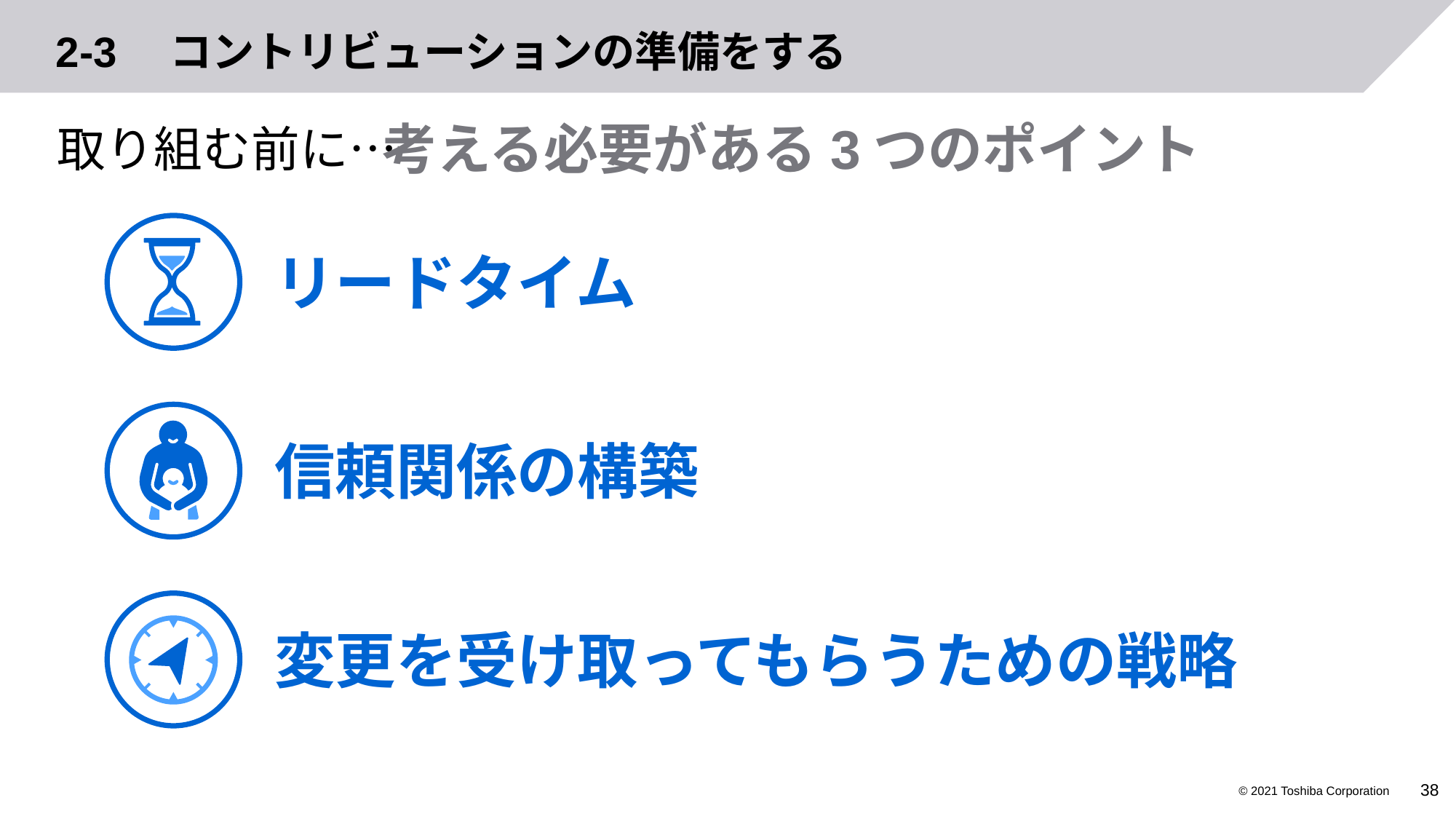

# 2-3　コントリビューションの準備をする
取り組む前に…
考える必要がある3つのポイント

リードタイム

信頼関係の構築

変更を受け取ってもらうための戦略